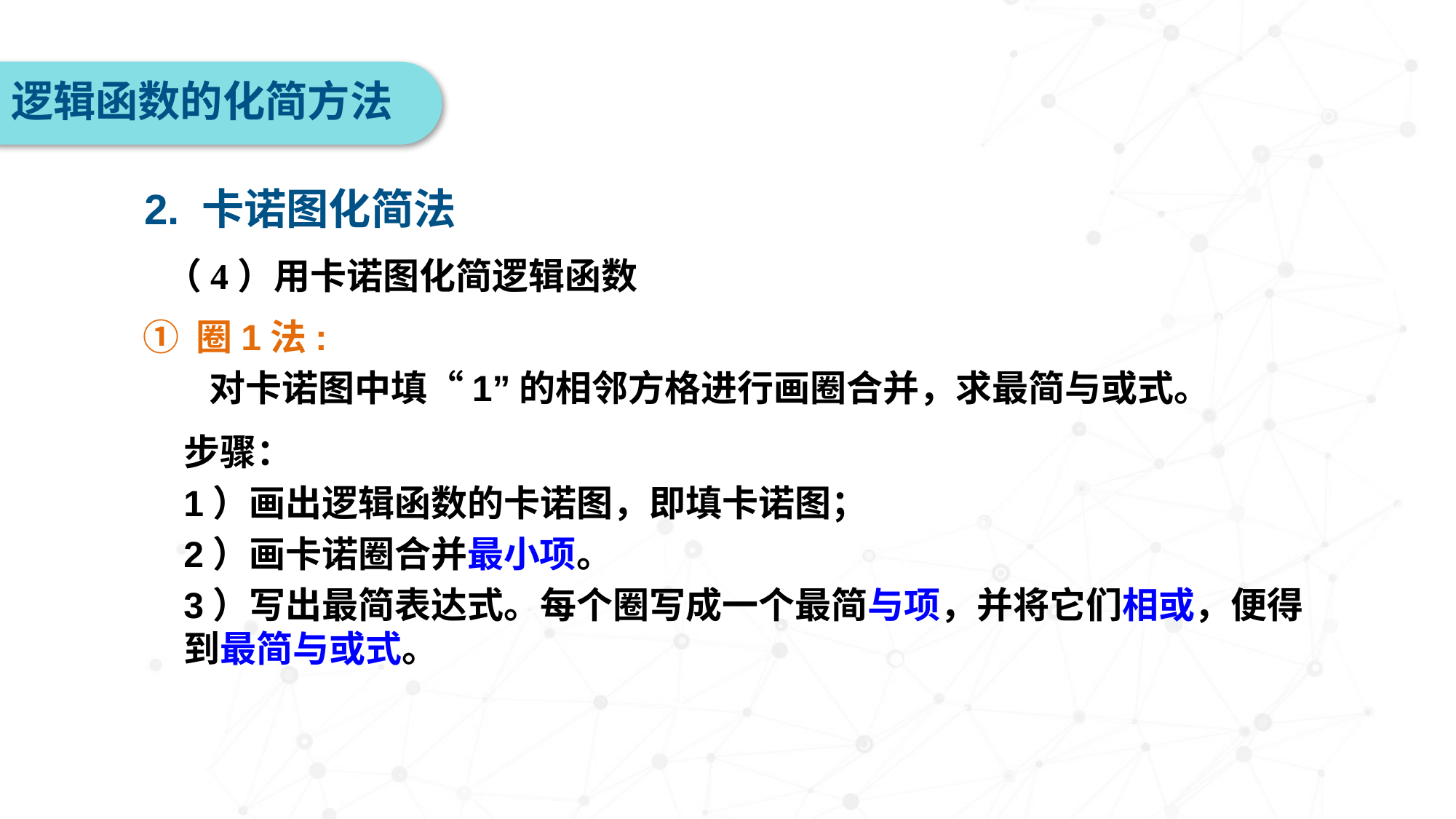

逻辑函数的化简方法
2. 卡诺图化简法
（4）用卡诺图化简逻辑函数
① 圈1法:
       对卡诺图中填“1”的相邻方格进行画圈合并，求最简与或式。
步骤：
1）画出逻辑函数的卡诺图，即填卡诺图；
2）画卡诺圈合并最小项。
3）写出最简表达式。每个圈写成一个最简与项，并将它们相或，便得到最简与或式。
93